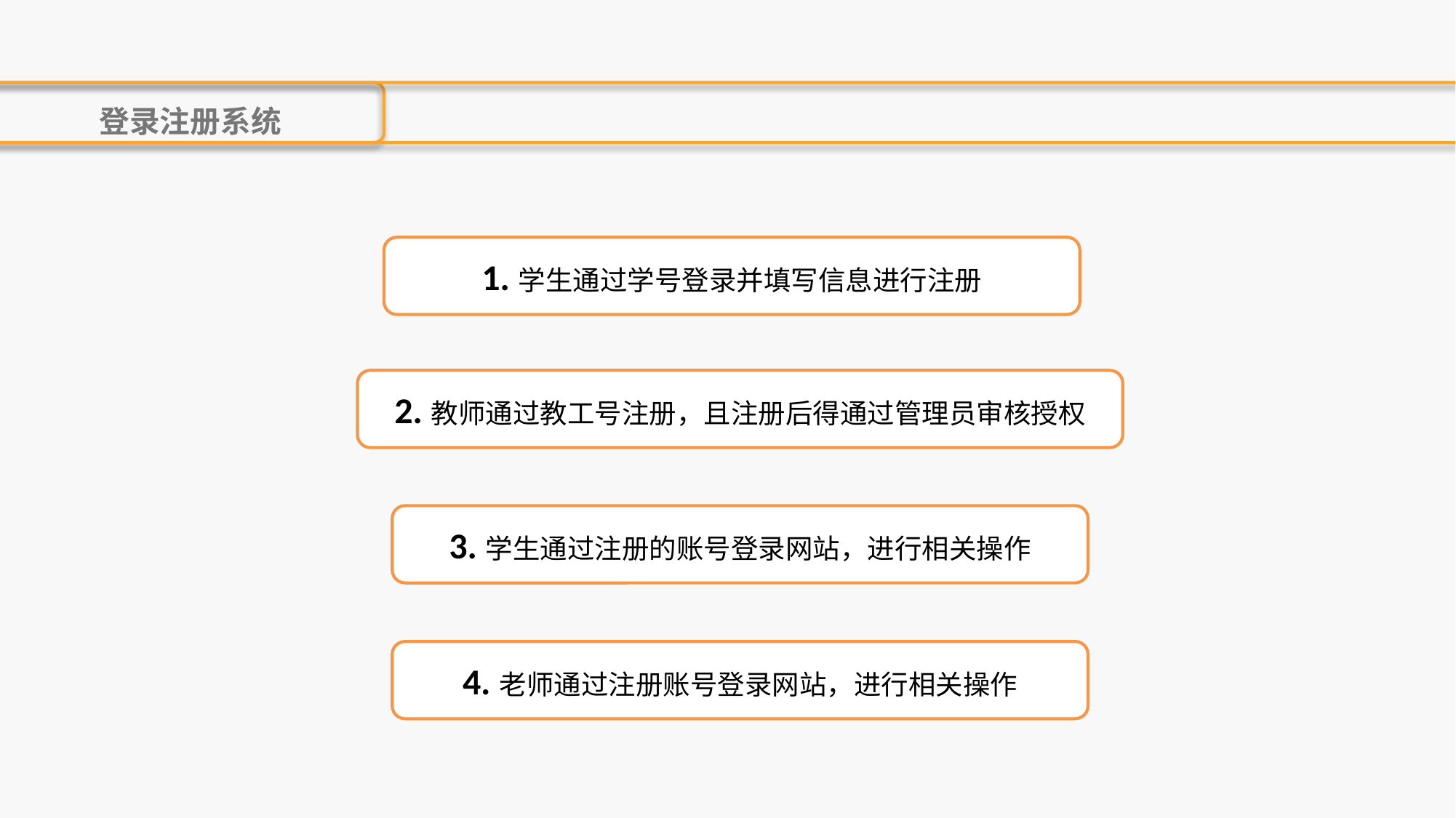

登录注册系统
1.学生通过学号登录并填写信息进行注册
2.教师通过教工号注册，且注册后得通过管理员审核授权
3.学生通过注册的账号登录网站，进行相关操作
4.老师通过注册账号登录网站，进行相关操作